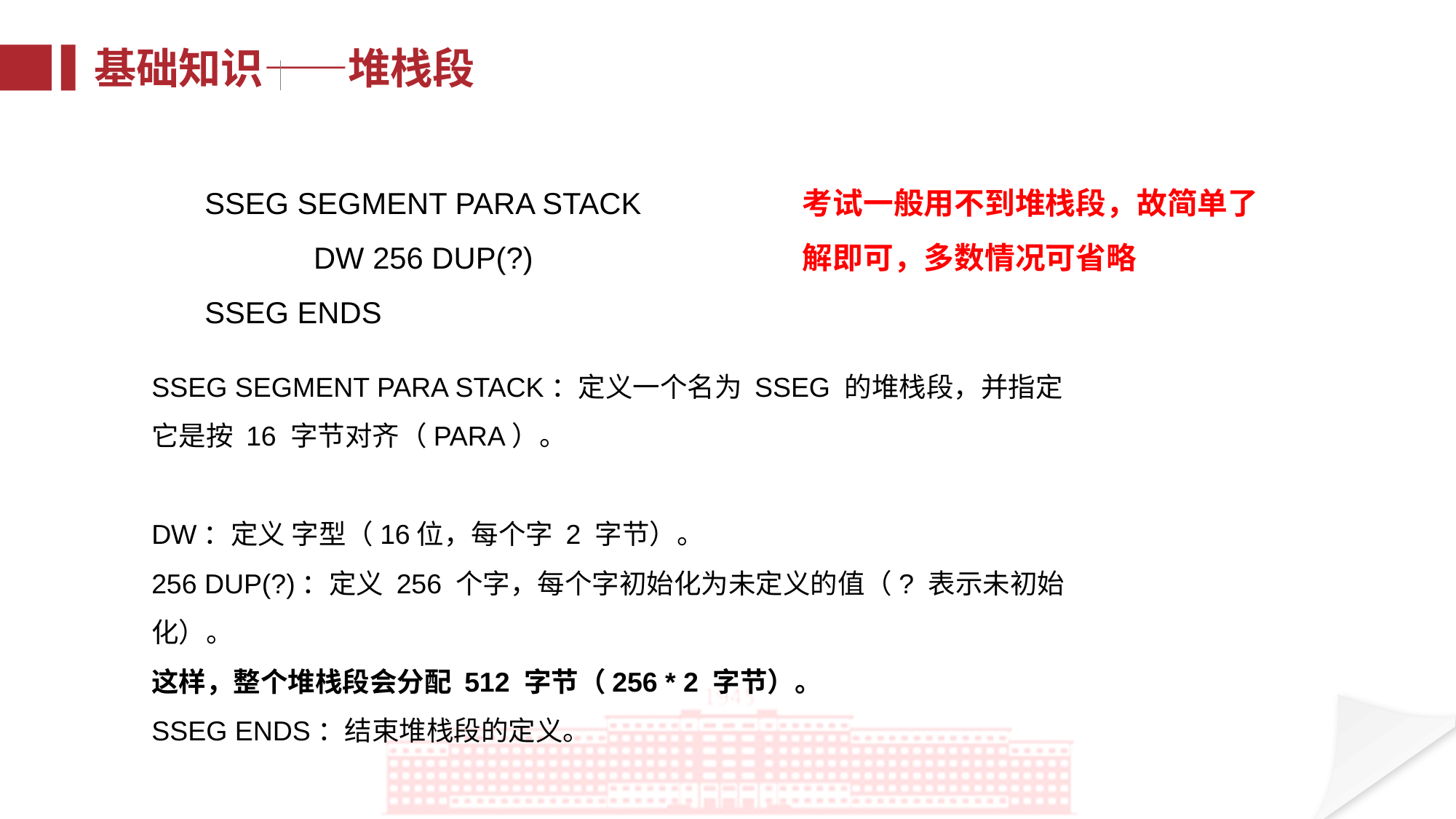

基础知识——堆栈段
SSEG SEGMENT PARA STACK
             DW 256 DUP(?)
SSEG ENDS
考试一般用不到堆栈段，故简单了解即可，多数情况可省略
SSEG SEGMENT PARA STACK：定义一个名为 SSEG 的堆栈段，并指定它是按 16 字节对齐（PARA）。

DW：定义 字型（16位，每个字 2 字节）。
256 DUP(?)：定义 256 个字，每个字初始化为未定义的值（? 表示未初始化）。
这样，整个堆栈段会分配 512 字节（256 * 2 字节）。
SSEG ENDS：结束堆栈段的定义。